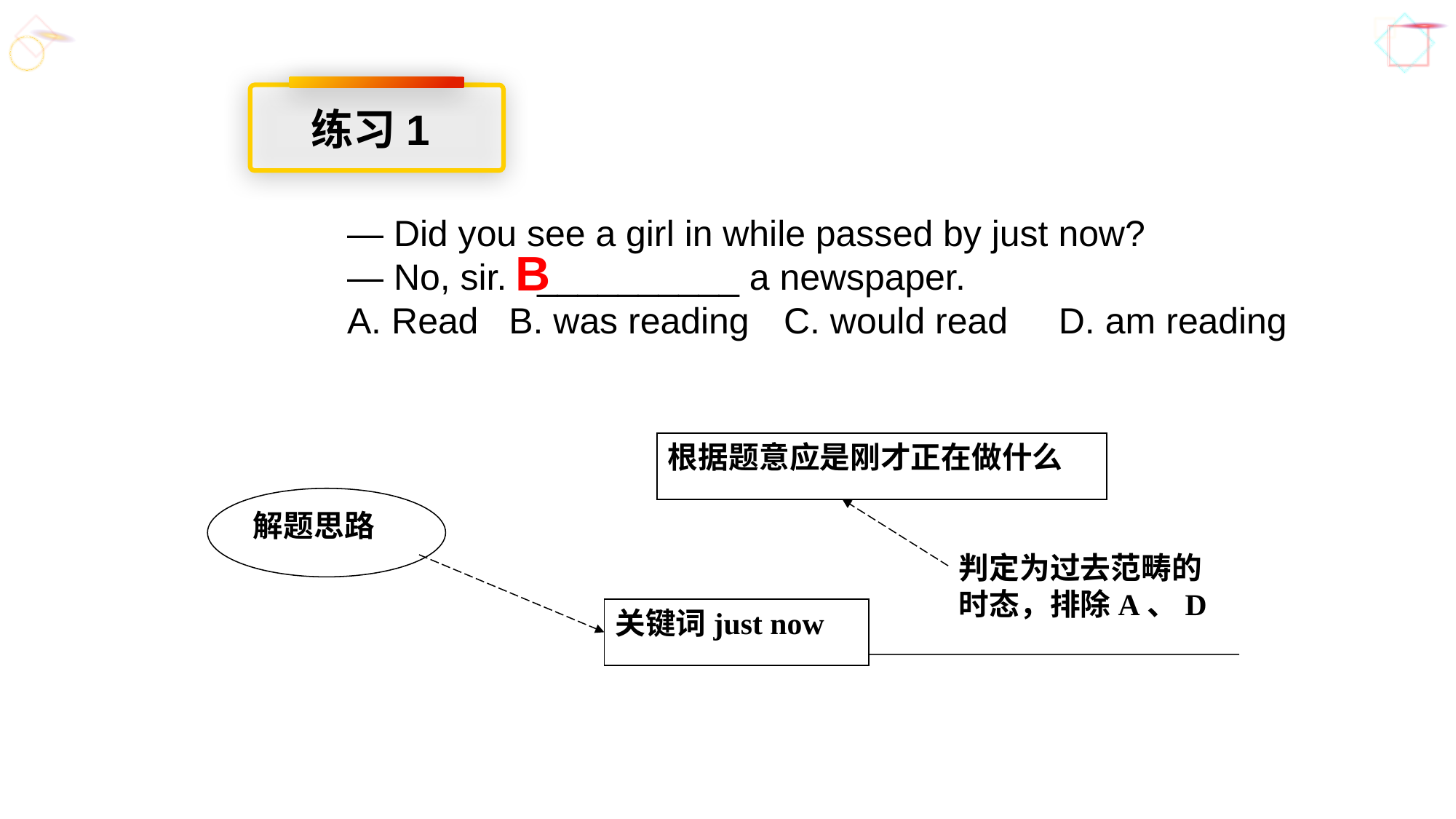

练习1

— Did you see a girl in while passed by just now?
— No, sir. I __________ a newspaper.
A. Read   B. was reading	C. would read     D. am reading
B
根据题意应是刚才正在做什么
解题思路

判定为过去范畴的时态，排除A、D

关键词just now